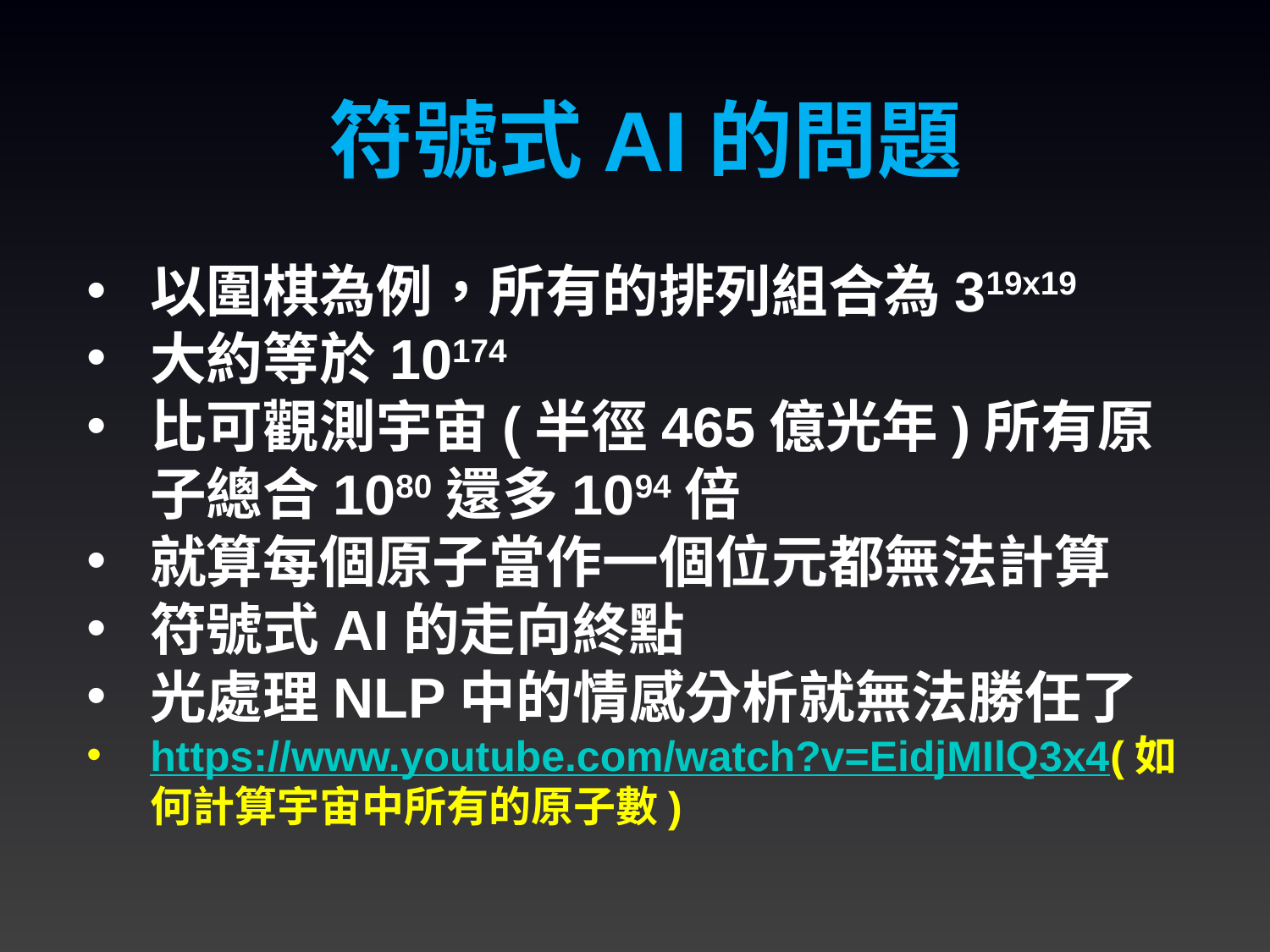

符號式AI的問題
以圍棋為例，所有的排列組合為319x19
大約等於10174
比可觀測宇宙(半徑465億光年)所有原子總合1080還多1094倍
就算每個原子當作一個位元都無法計算
符號式AI的走向終點
光處理NLP中的情感分析就無法勝任了
https://www.youtube.com/watch?v=EidjMIlQ3x4(如何計算宇宙中所有的原子數)